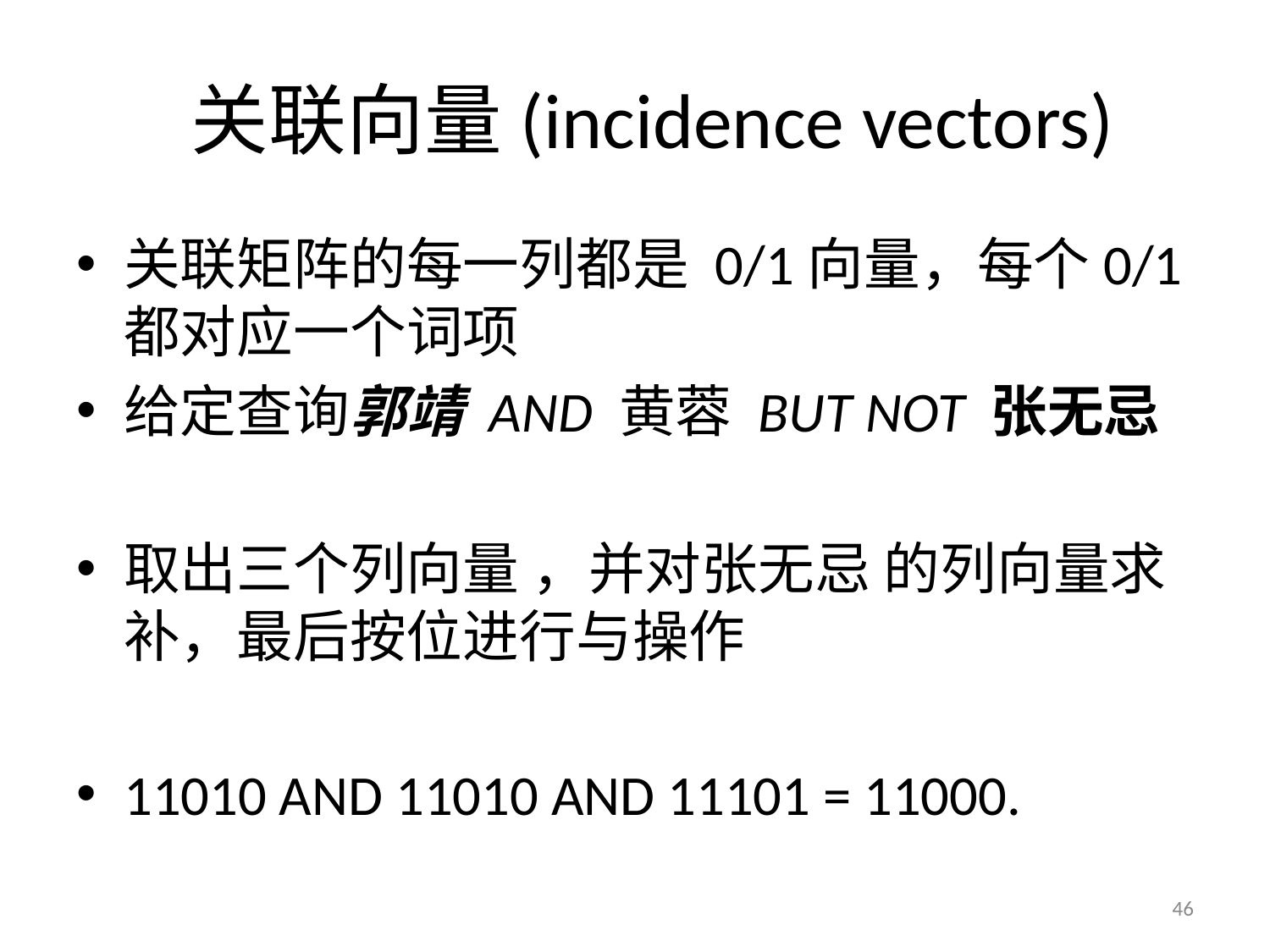

# 关联向量(incidence vectors)
关联矩阵的每一列都是 0/1向量，每个0/1都对应一个词项
给定查询郭靖 AND 黄蓉 BUT NOT 张无忌

取出三个列向量 ，并对张无忌 的列向量求补，最后按位进行与操作

11010 AND 11010 AND 11101 = 11000.
46